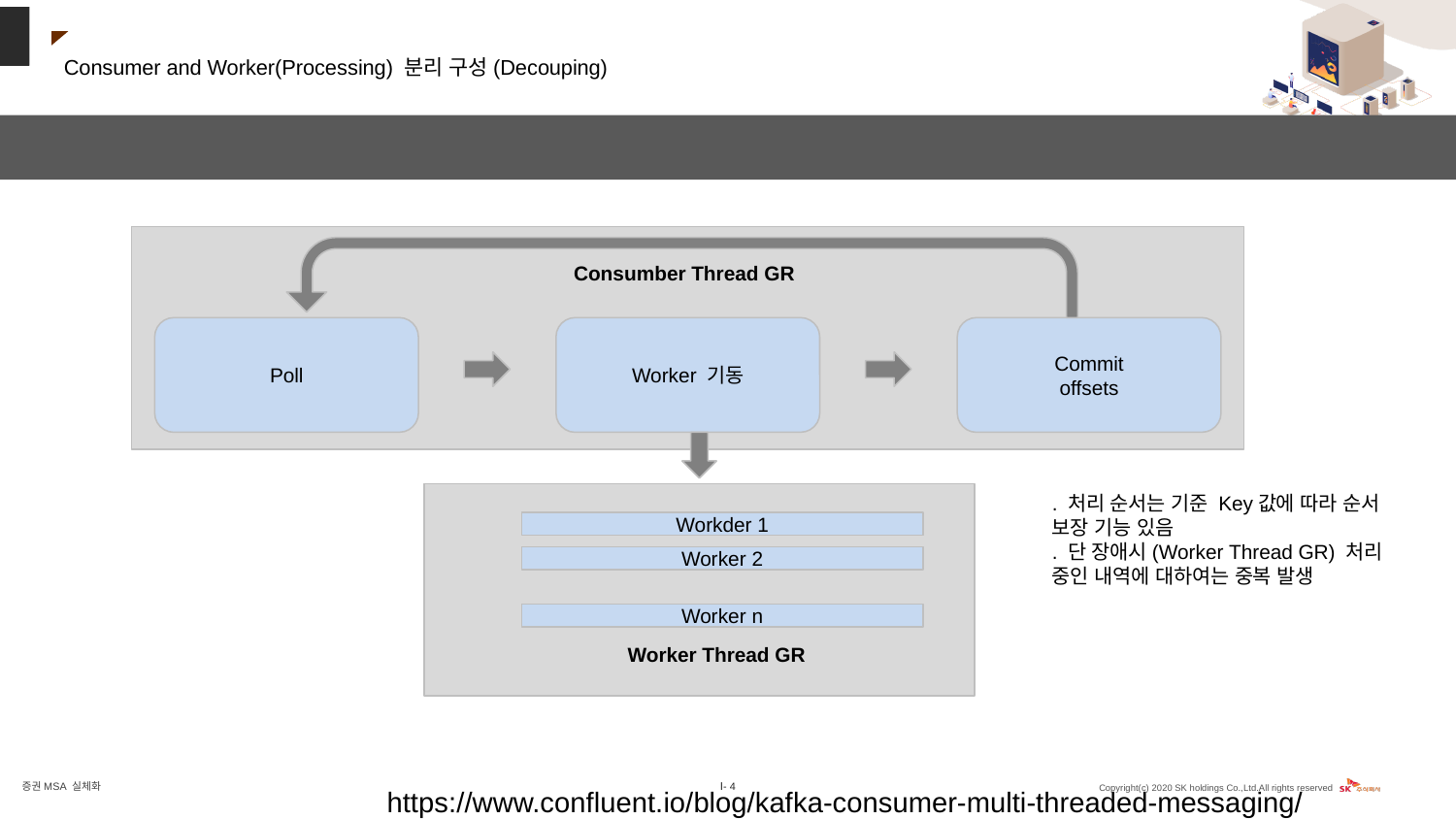

Consumer and Worker(Processing) 분리 구성(Decouping)
비동기 내역을 Read하는 Consumer와 처리하는 로직을 별도의 Thread로 구성

Consumber Thread GR
Poll
Worker 기동
Commit
offsets

. 처리 순서는 기준 Key값에 따라 순서 보장 기능 있음
. 단 장애시(Worker Thread GR) 처리 중인 내역에 대하여는 중복 발생
Workder 1
Worker 2
Worker n
Worker Thread GR
https://www.confluent.io/blog/kafka-consumer-multi-threaded-messaging/